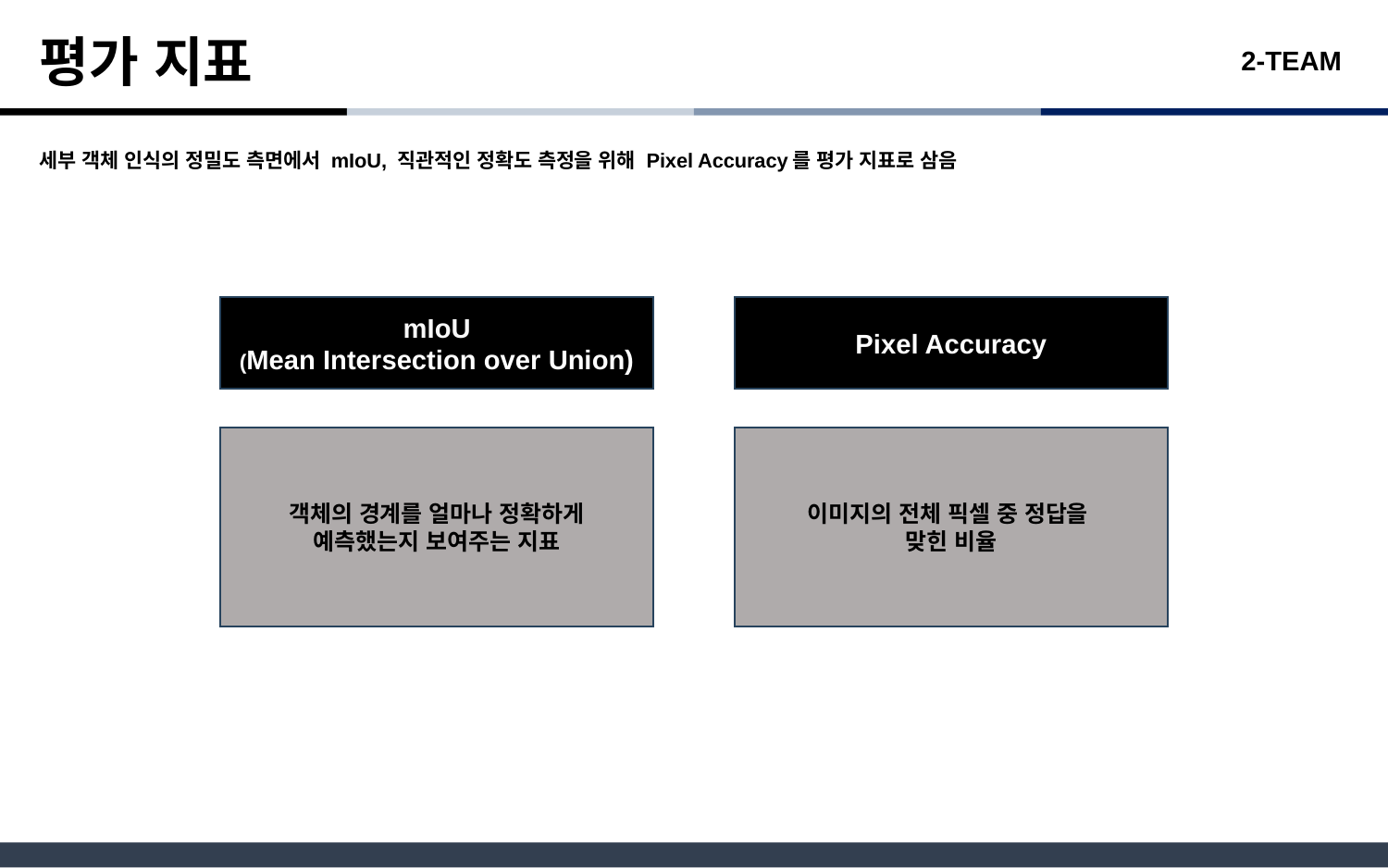

평가 지표
세부 객체 인식의 정밀도 측면에서 mIoU, 직관적인 정확도 측정을 위해 Pixel Accuracy를 평가 지표로 삼음
mIoU
(Mean Intersection over Union)
객체의 경계를 얼마나 정확하게 예측했는지 보여주는 지표
Pixel Accuracy
이미지의 전체 픽셀 중 정답을
맞힌 비율